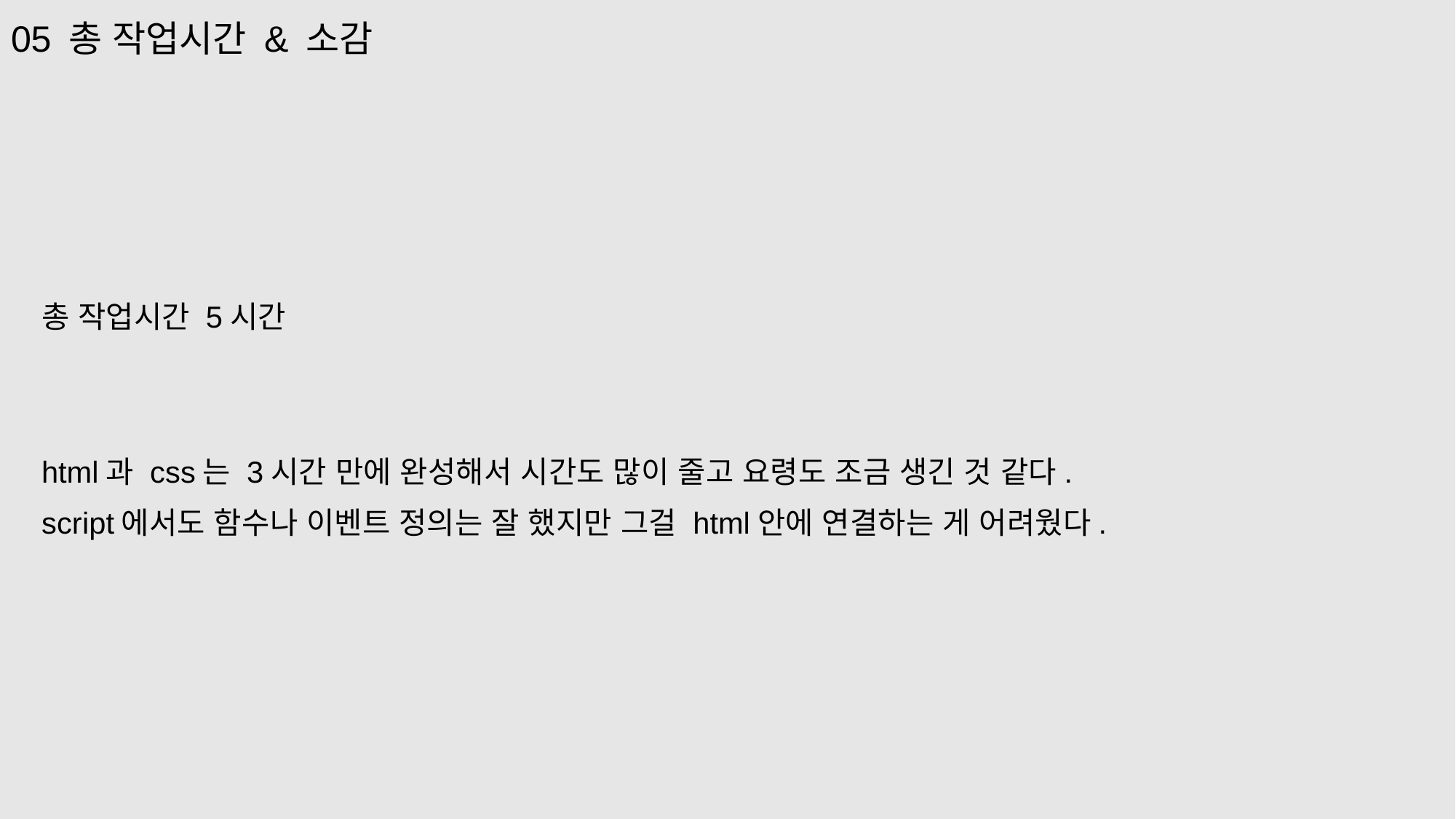

05 총 작업시간 & 소감

총 작업시간 5시간

html과 css는 3시간 만에 완성해서 시간도 많이 줄고 요령도 조금 생긴 것 같다.
script에서도 함수나 이벤트 정의는 잘 했지만 그걸 html안에 연결하는 게 어려웠다.